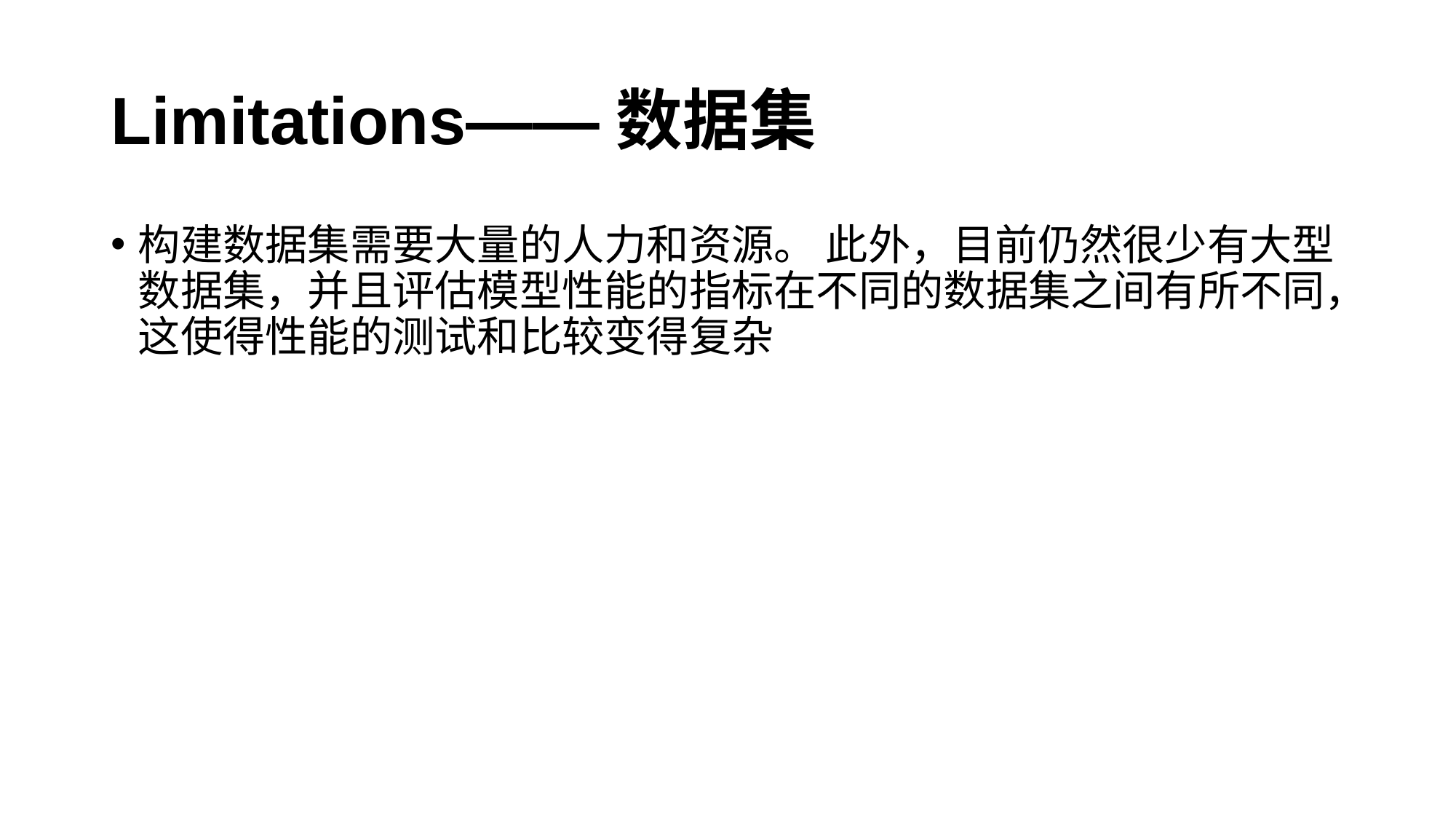

# Limitations——数据集
构建数据集需要大量的人力和资源。 此外，目前仍然很少有大型数据集，并且评估模型性能的指标在不同的数据集之间有所不同，这使得性能的测试和比较变得复杂